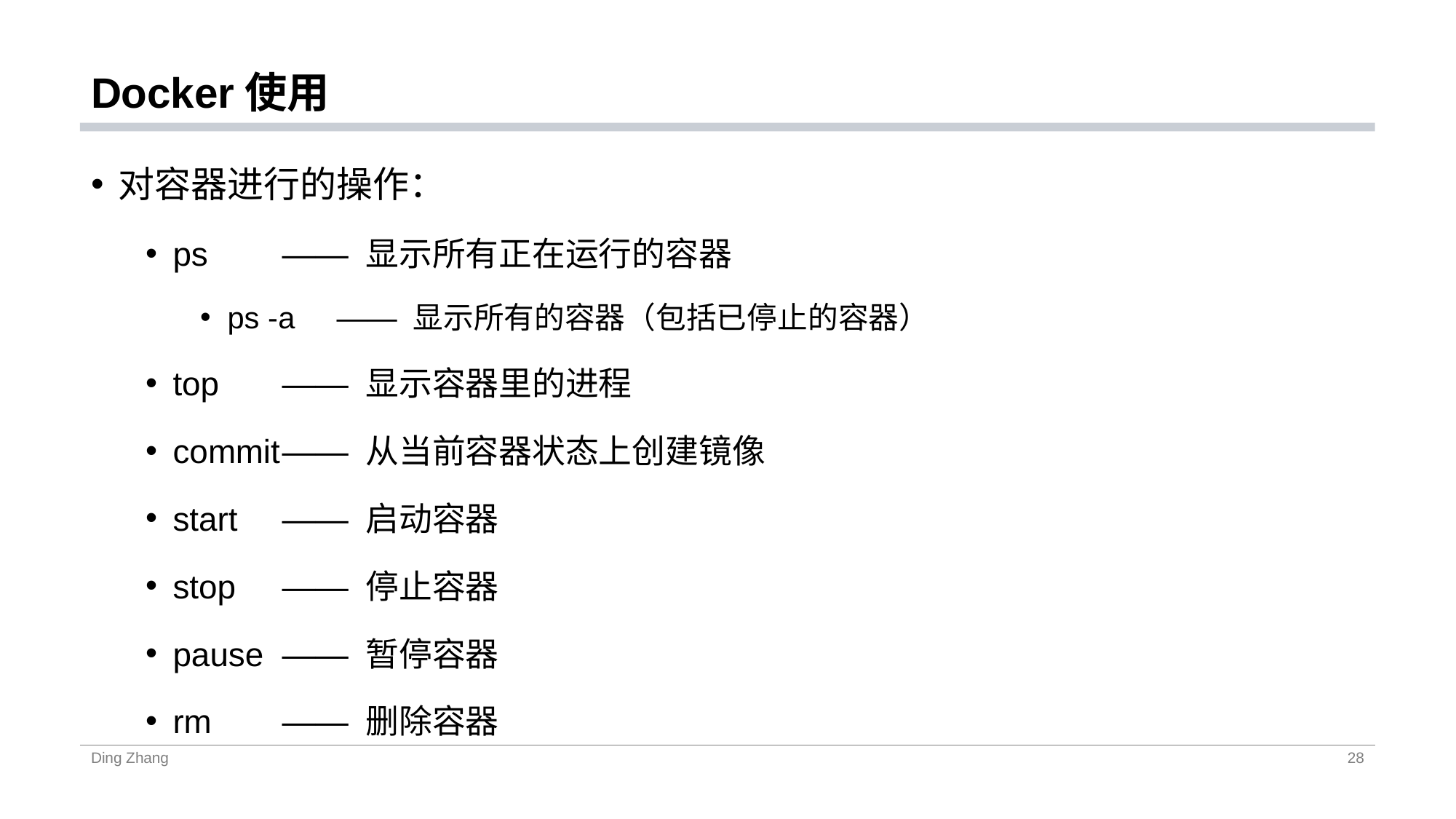

# Docker使用
对容器进行的操作：
ps	—— 显示所有正在运行的容器
ps -a	—— 显示所有的容器（包括已停止的容器）
top	—— 显示容器里的进程
commit	—— 从当前容器状态上创建镜像
start	—— 启动容器
stop	—— 停止容器
pause	—— 暂停容器
rm	—— 删除容器

Ding Zhang
28